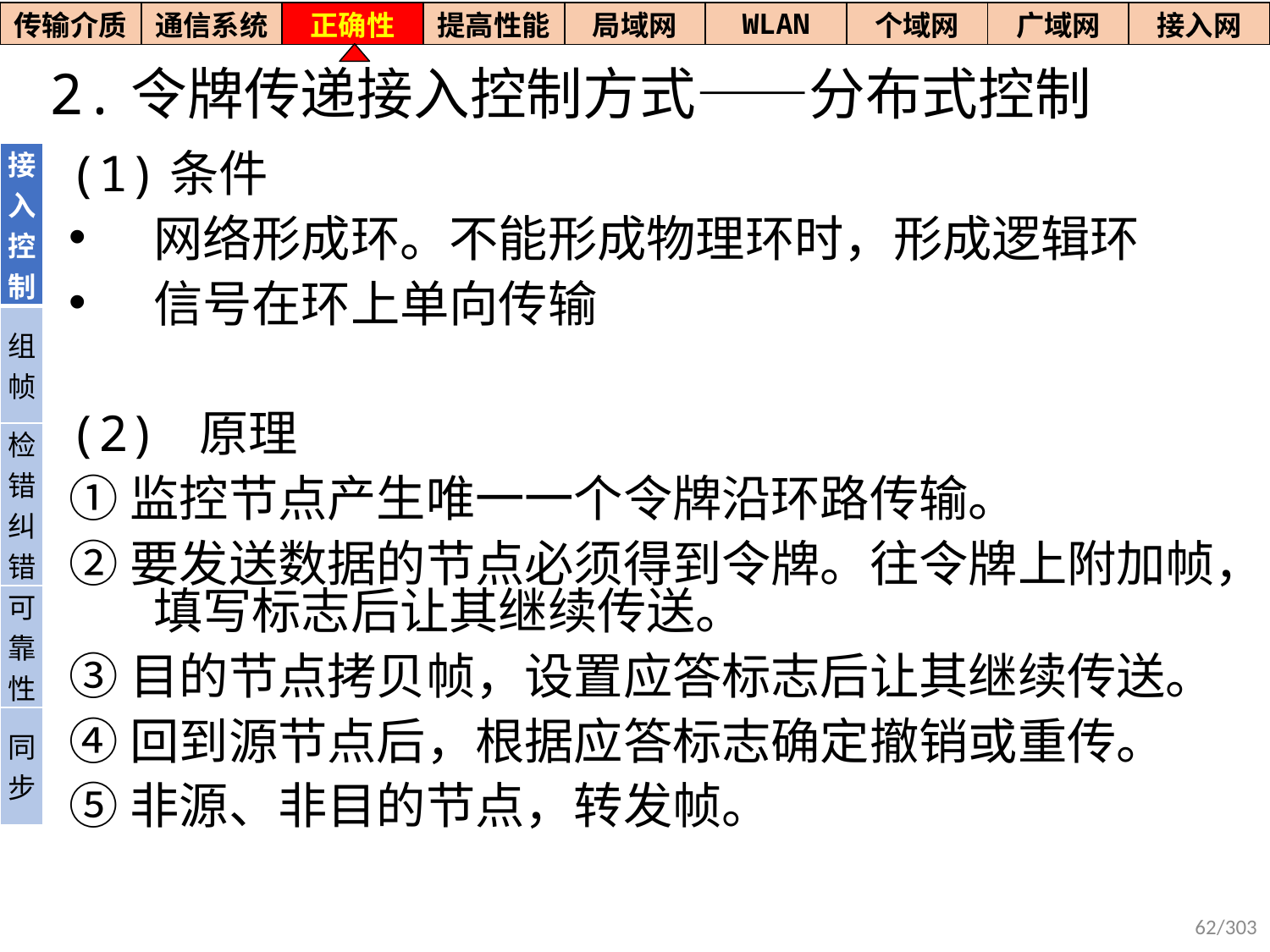

| 传输介质 | 通信系统 | 正确性 | 提高性能 | 局域网 | WLAN | 个域网 | 广域网 | 接入网 |
| --- | --- | --- | --- | --- | --- | --- | --- | --- |

# 2.令牌传递接入控制方式——分布式控制
| 接入控制 |
| --- |
| 组帧 |
| 检错纠错 |
| 可靠性 |
| 同步 |
(1)条件
网络形成环。不能形成物理环时，形成逻辑环
信号在环上单向传输

(2) 原理
①监控节点产生唯一一个令牌沿环路传输。
②要发送数据的节点必须得到令牌。往令牌上附加帧，填写标志后让其继续传送。
③目的节点拷贝帧，设置应答标志后让其继续传送。
④回到源节点后，根据应答标志确定撤销或重传。
⑤非源、非目的节点，转发帧。

62/303